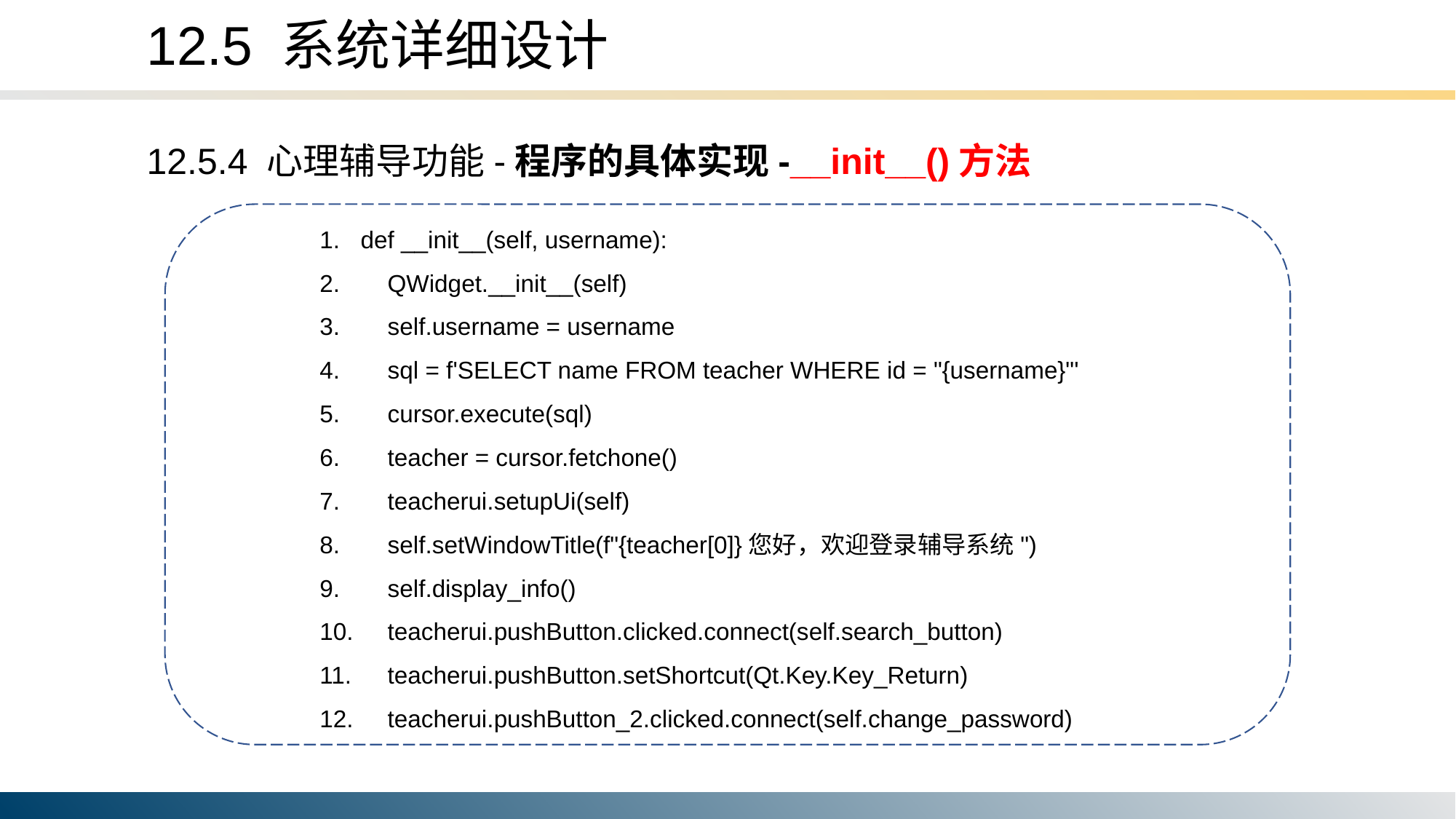

12.5 系统详细设计
12.5.4 心理辅导功能-程序的具体实现-__init__()方法

def __init__(self, username):
    QWidget.__init__(self)
    self.username = username
    sql = f'SELECT name FROM teacher WHERE id = "{username}"'
    cursor.execute(sql)
    teacher = cursor.fetchone()
    teacherui.setupUi(self)
    self.setWindowTitle(f"{teacher[0]}您好，欢迎登录辅导系统")
    self.display_info()
    teacherui.pushButton.clicked.connect(self.search_button)
    teacherui.pushButton.setShortcut(Qt.Key.Key_Return)
    teacherui.pushButton_2.clicked.connect(self.change_password)